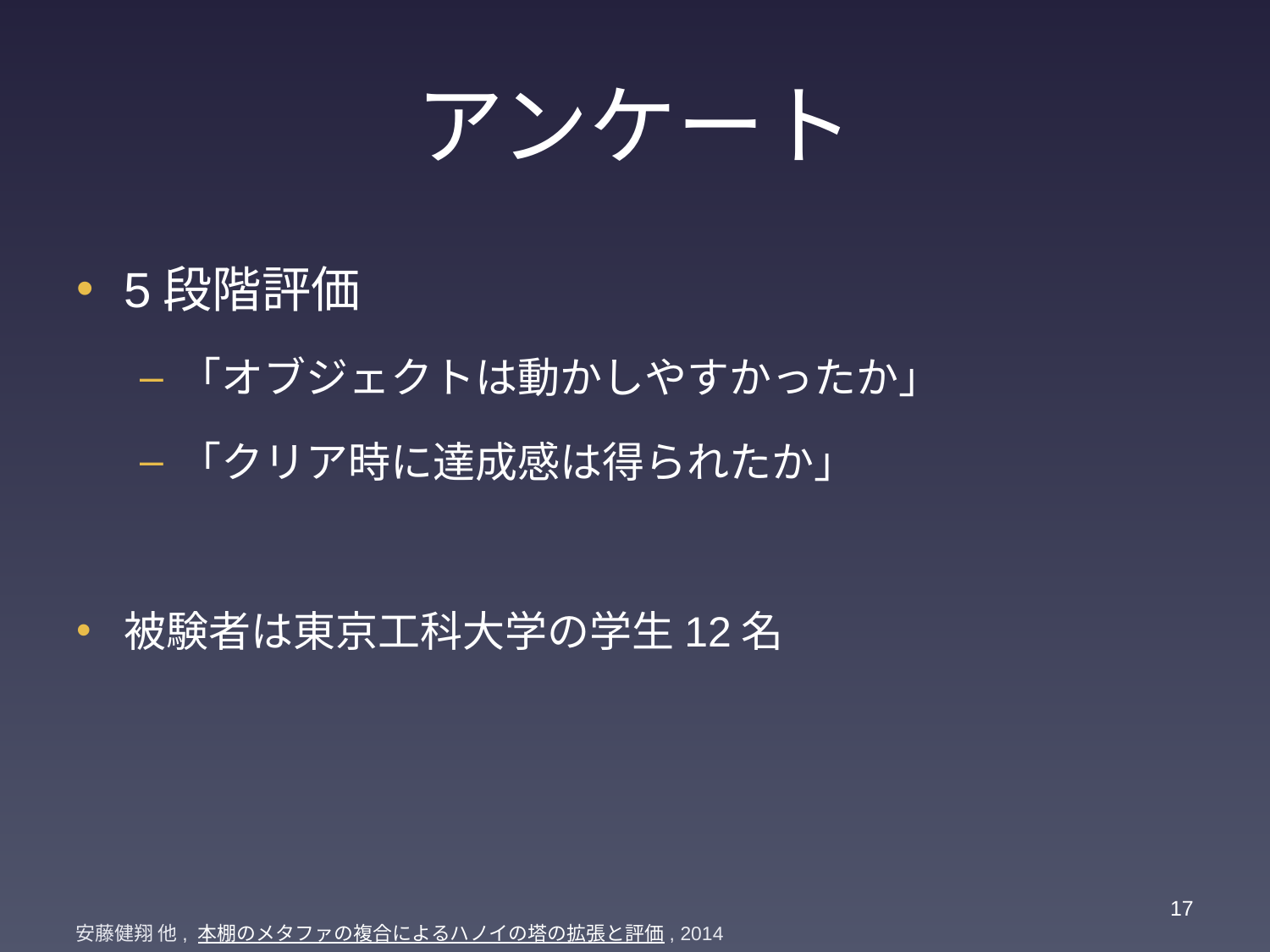

# アンケート
5段階評価
「オブジェクトは動かしやすかったか」
「クリア時に達成感は得られたか」

被験者は東京工科大学の学生12名

17
安藤健翔 他, 本棚のメタファの複合によるハノイの塔の拡張と評価, 2014